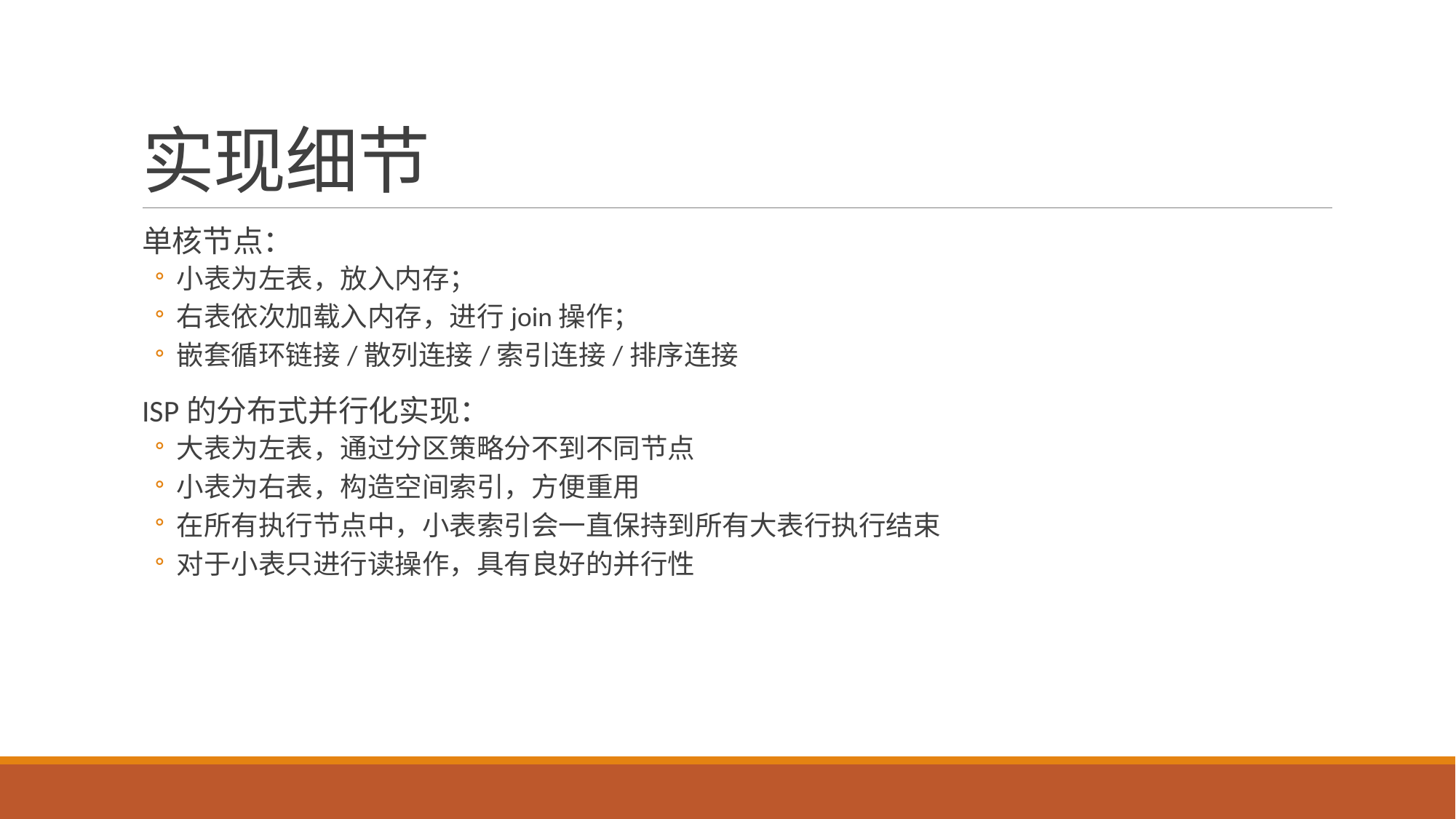

# 实现细节
单核节点：
小表为左表，放入内存；
右表依次加载入内存，进行join操作；
嵌套循环链接/散列连接/索引连接/排序连接
ISP的分布式并行化实现：
大表为左表，通过分区策略分不到不同节点
小表为右表，构造空间索引，方便重用
在所有执行节点中，小表索引会一直保持到所有大表行执行结束
对于小表只进行读操作，具有良好的并行性